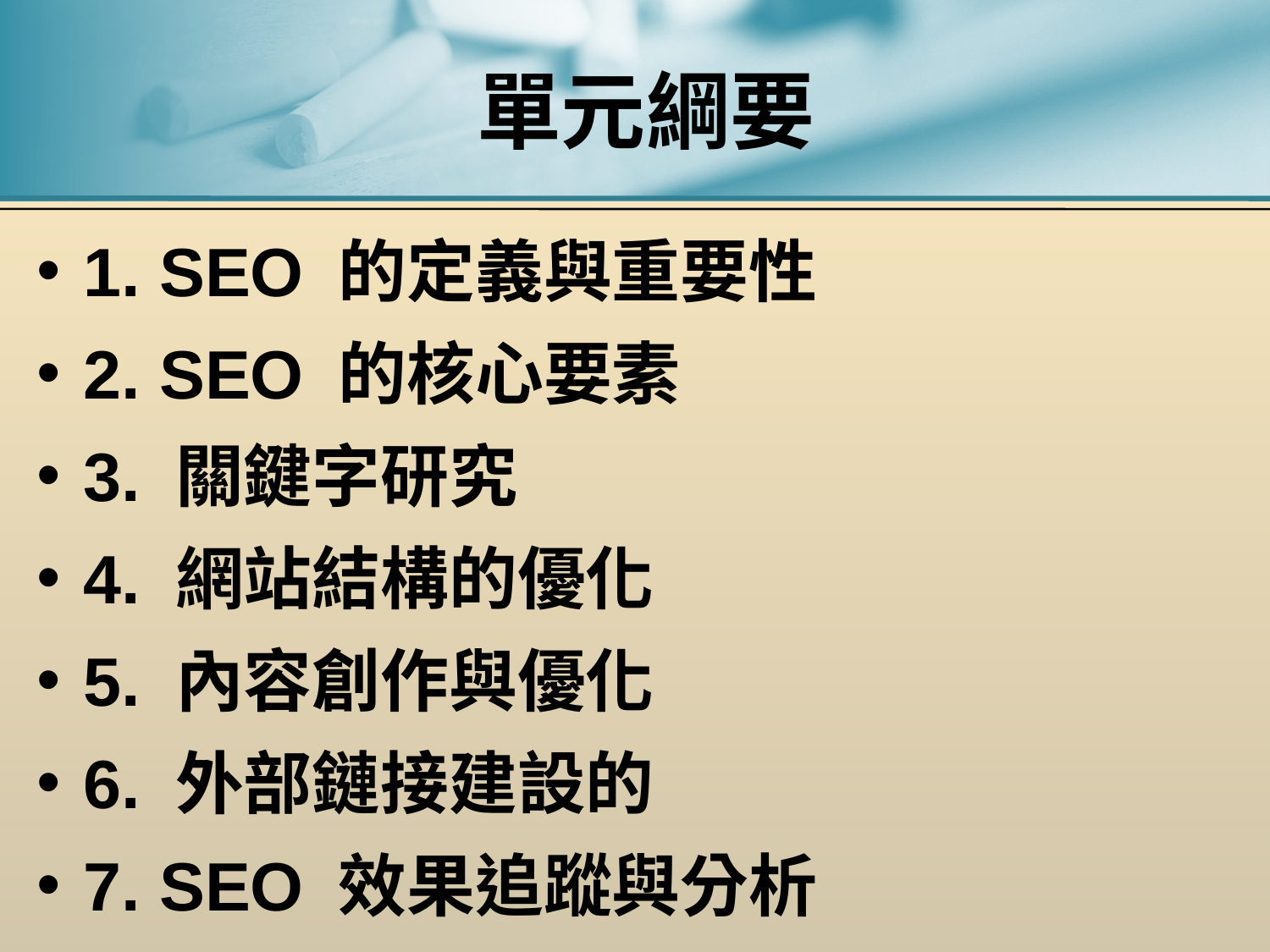

# 單元綱要
1. SEO 的定義與重要性
2. SEO 的核心要素
3. 關鍵字研究
4. 網站結構的優化
5. 內容創作與優化
6. 外部鏈接建設的
7. SEO 效果追蹤與分析